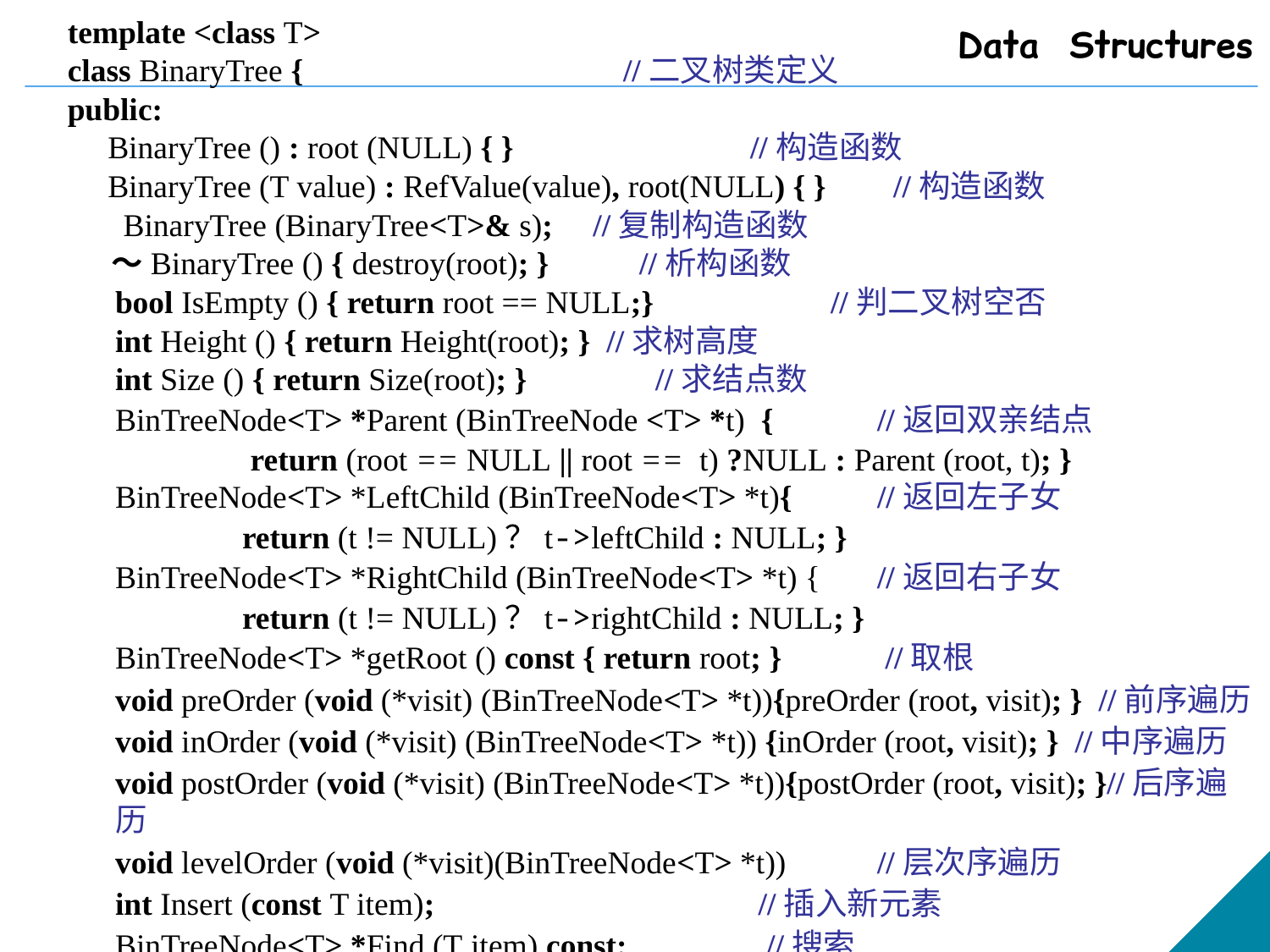

template <class T>
class BinaryTree {			//二叉树类定义
public:
     BinaryTree () : root (NULL) { }	  	//构造函数
     BinaryTree (T value) : RefValue(value), root(NULL) { }	  //构造函数
	 BinaryTree (BinaryTree<T>& s);     //复制构造函数
     ～BinaryTree () { destroy(root); }	  //析构函数
     	bool IsEmpty () { return root == NULL;}                      //判二叉树空否
     	int Height () { return Height(root); }  //求树高度
     	int Size () { return Size(root); }	    //求结点数
 	BinTreeNode<T> *Parent (BinTreeNode <T> *t)  {	//返回双亲结点
		 return (root == NULL || root ==  t) ?NULL : Parent (root, t); } BinTreeNode<T> *LeftChild (BinTreeNode<T> *t){	//返回左子女
		return (t != NULL)？t->leftChild : NULL; }
	BinTreeNode<T> *RightChild (BinTreeNode<T> *t) { 	//返回右子女
		return (t != NULL)？t->rightChild : NULL; }
	BinTreeNode<T> *getRoot () const { return root; }	 //取根
 	void preOrder (void (*visit) (BinTreeNode<T> *t)){preOrder (root, visit); }  //前序遍历
     	void inOrder (void (*visit) (BinTreeNode<T> *t)) {inOrder (root, visit); }  //中序遍历
     	void postOrder (void (*visit) (BinTreeNode<T> *t)){postOrder (root, visit); }//后序遍历
     	void levelOrder (void (*visit)(BinTreeNode<T> *t)) 	//层次序遍历
     	int Insert (const T item);	      		 //插入新元素
     	BinTreeNode<T> *Find (T item) const;	  //搜索